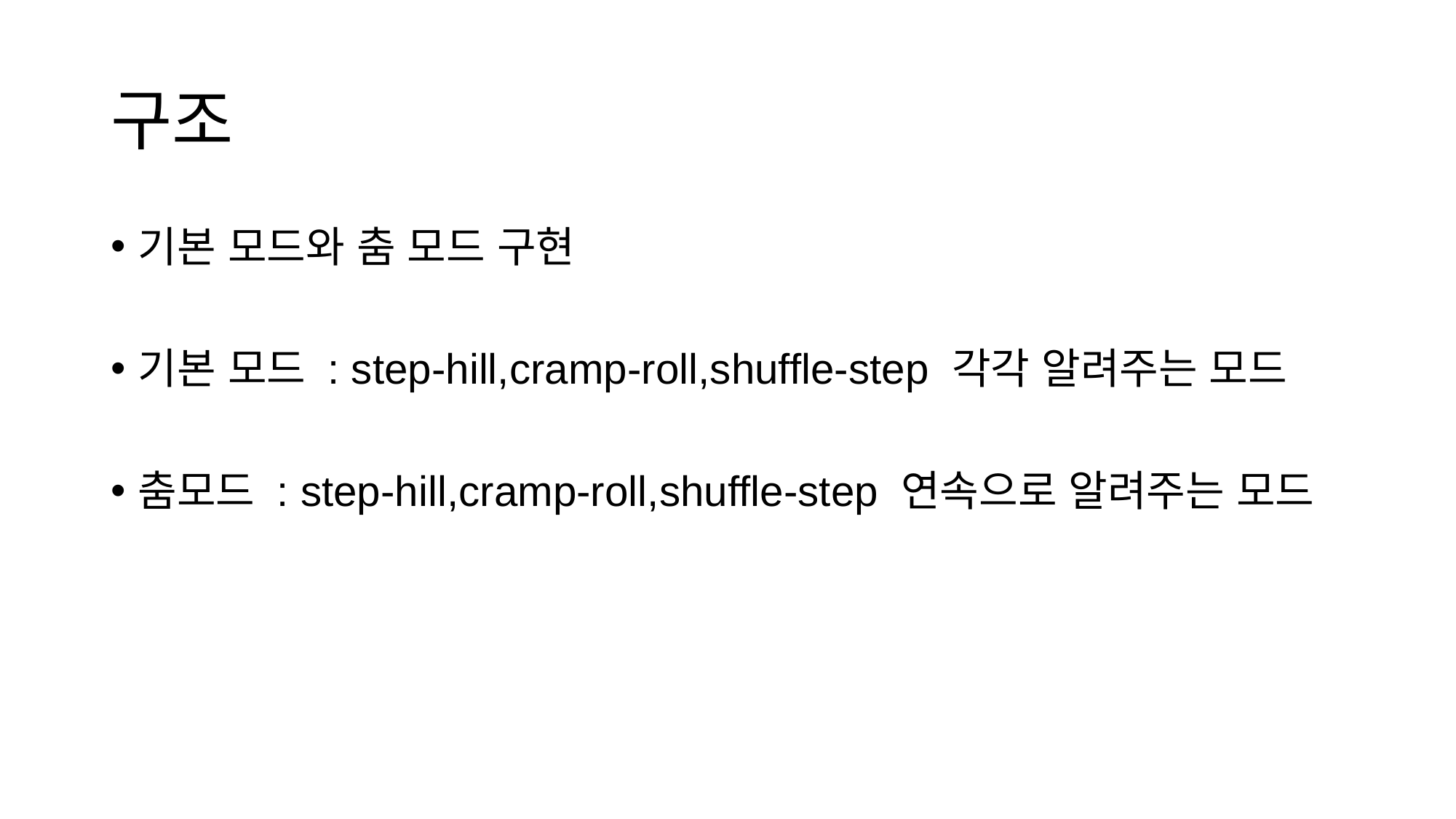

# 구조
기본 모드와 춤 모드 구현

기본 모드 : step-hill,cramp-roll,shuffle-step 각각 알려주는 모드

춤모드 : step-hill,cramp-roll,shuffle-step 연속으로 알려주는 모드